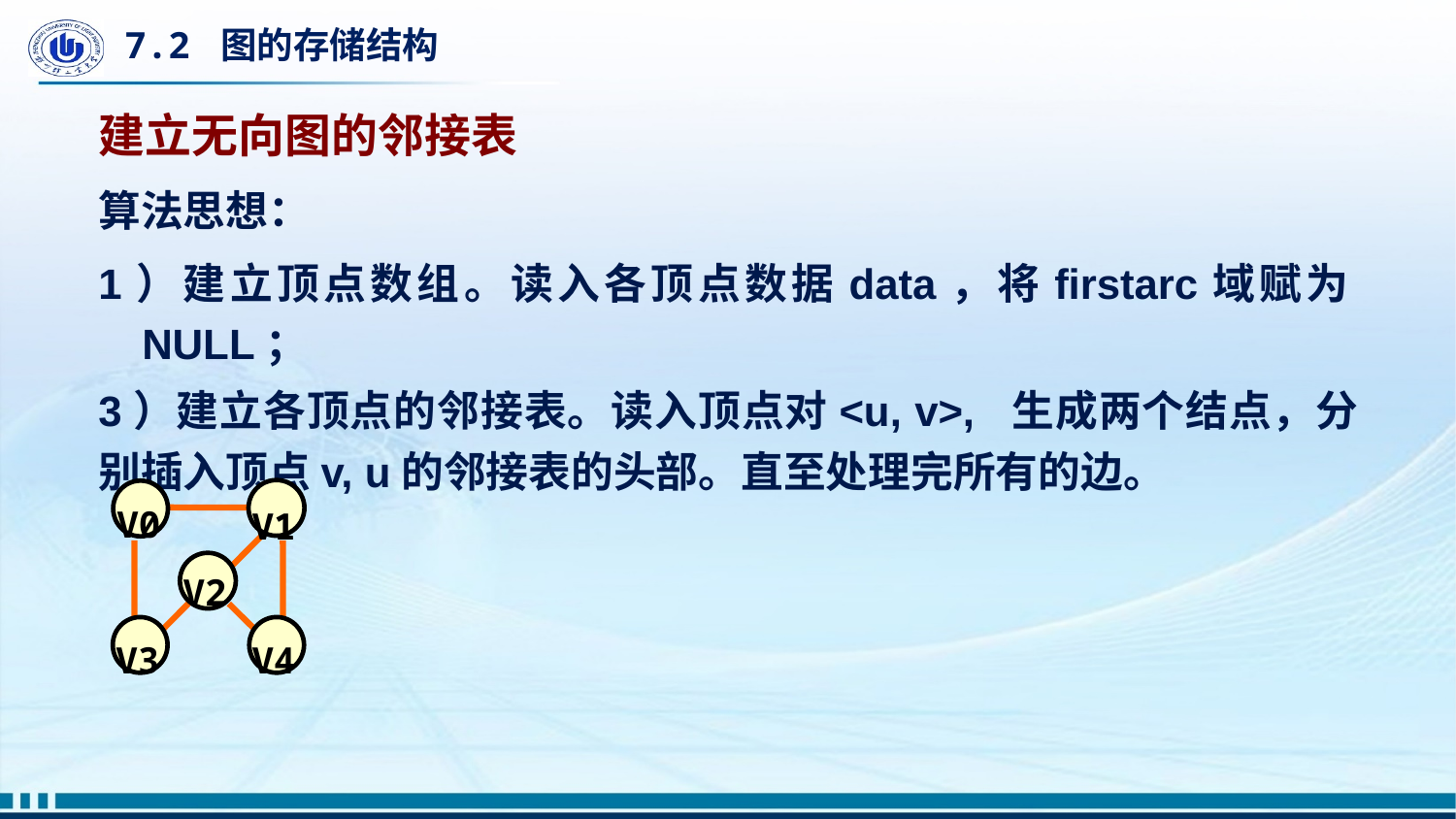

# 7.2 图的存储结构
建立无向图的邻接表
算法思想：
1）建立顶点数组。读入各顶点数据data，将firstarc域赋为NULL；
3）建立各顶点的邻接表。读入顶点对<u, v>,  生成两个结点，分别插入顶点v, u的邻接表的头部。直至处理完所有的边。

 V0

 V1

 V2

 V3

 V4